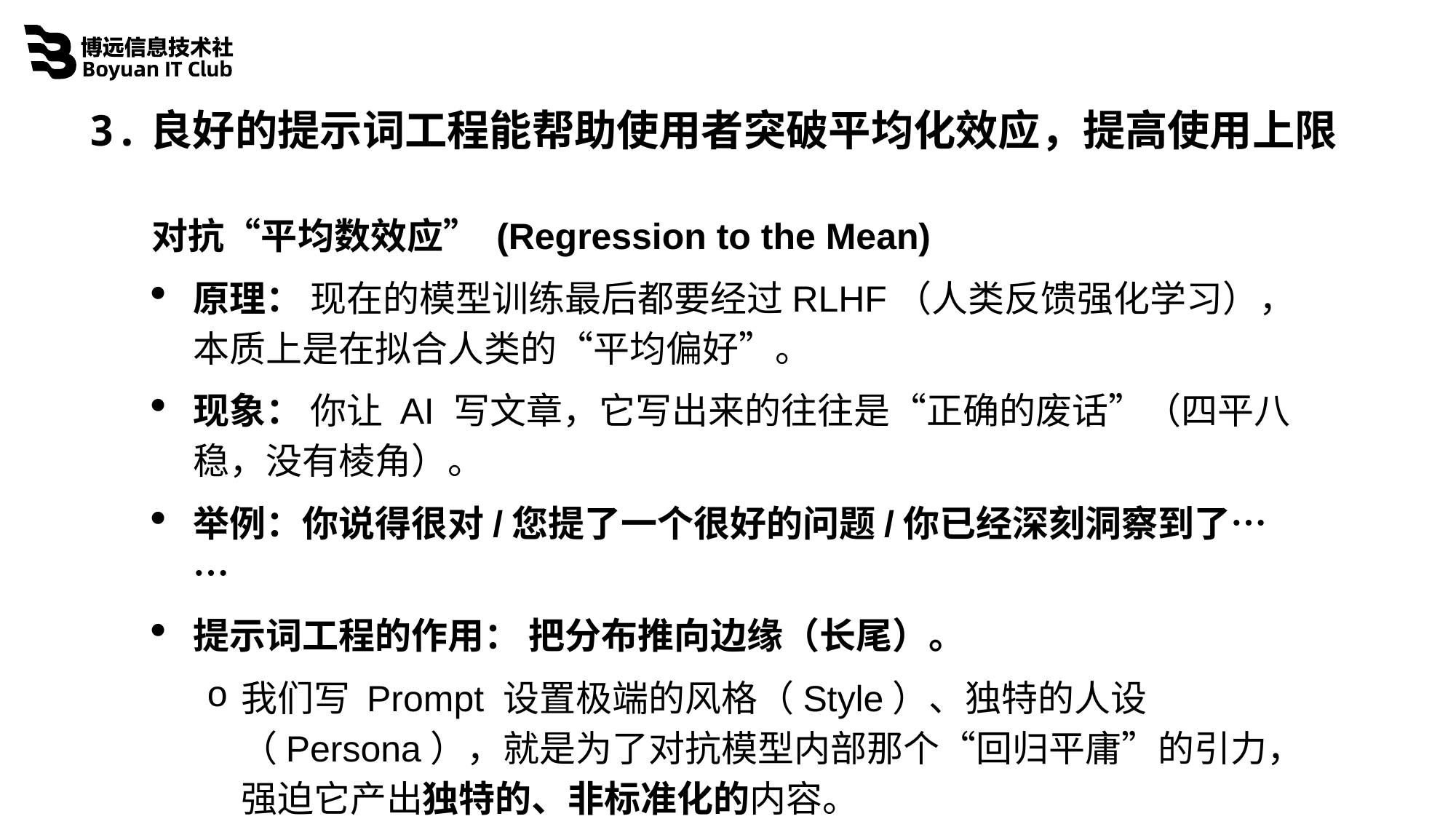

3.良好的提示词工程能帮助使用者突破平均化效应，提高使用上限
对抗“平均数效应” (Regression to the Mean)
原理： 现在的模型训练最后都要经过RLHF（人类反馈强化学习），本质上是在拟合人类的“平均偏好”。
现象： 你让 AI 写文章，它写出来的往往是“正确的废话”（四平八稳，没有棱角）。
举例：你说得很对/您提了一个很好的问题/你已经深刻洞察到了……
提示词工程的作用： 把分布推向边缘（长尾）。
我们写 Prompt 设置极端的风格（Style）、独特的人设（Persona），就是为了对抗模型内部那个“回归平庸”的引力，强迫它产出独特的、非标准化的内容。